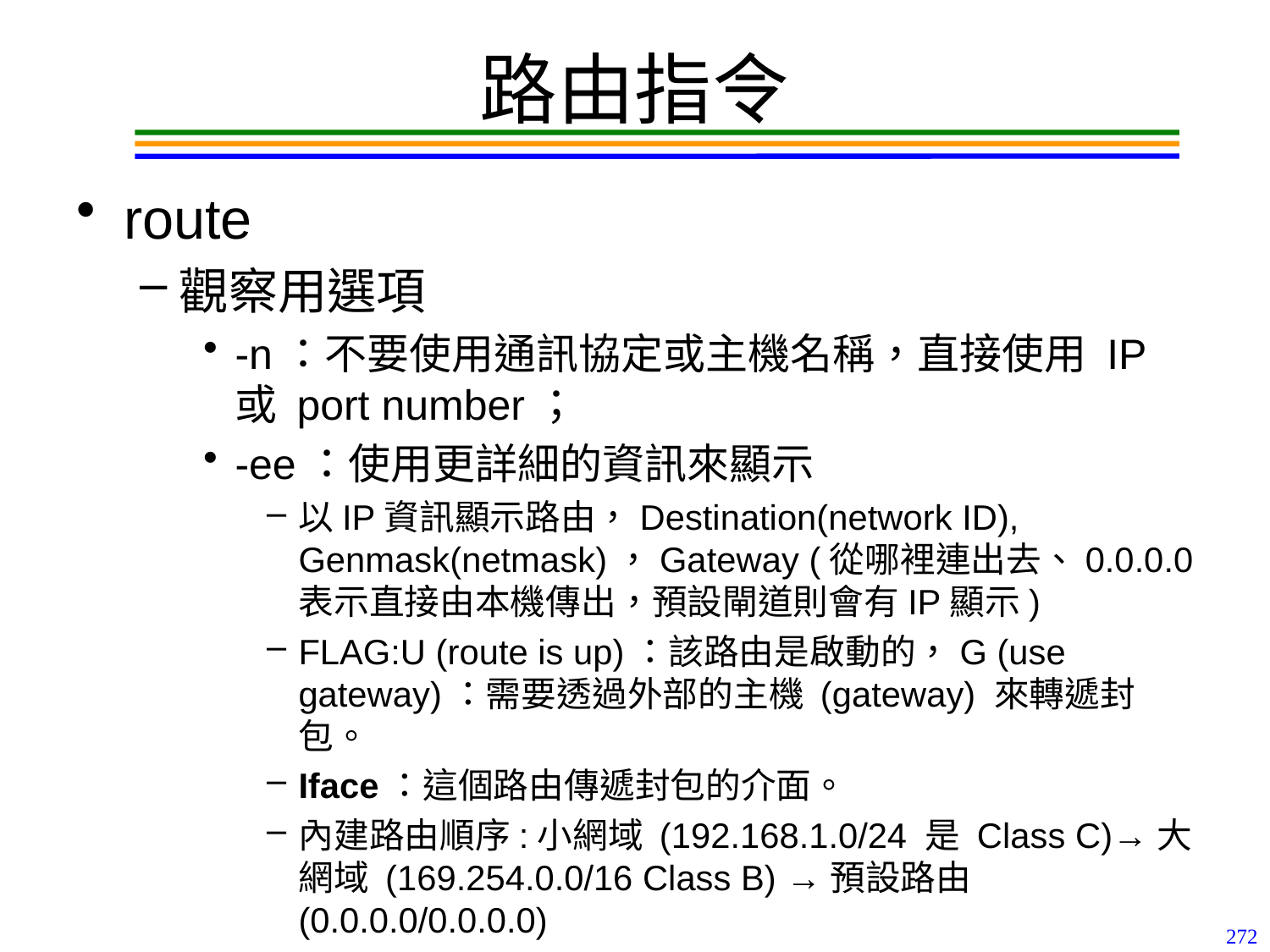

# 路由指令
route
觀察用選項
-n：不要使用通訊協定或主機名稱，直接使用 IP 或 port number；
-ee：使用更詳細的資訊來顯示
以IP資訊顯示路由，Destination(network ID), Genmask(netmask)，Gateway (從哪裡連出去、0.0.0.0 表示直接由本機傳出，預設閘道則會有IP顯示)
FLAG:U (route is up)：該路由是啟動的，G (use gateway)：需要透過外部的主機 (gateway) 來轉遞封包。
Iface：這個路由傳遞封包的介面。
內建路由順序:小網域 (192.168.1.0/24 是 Class C)→大網域 (169.254.0.0/16 Class B) →預設路由 (0.0.0.0/0.0.0.0)
272